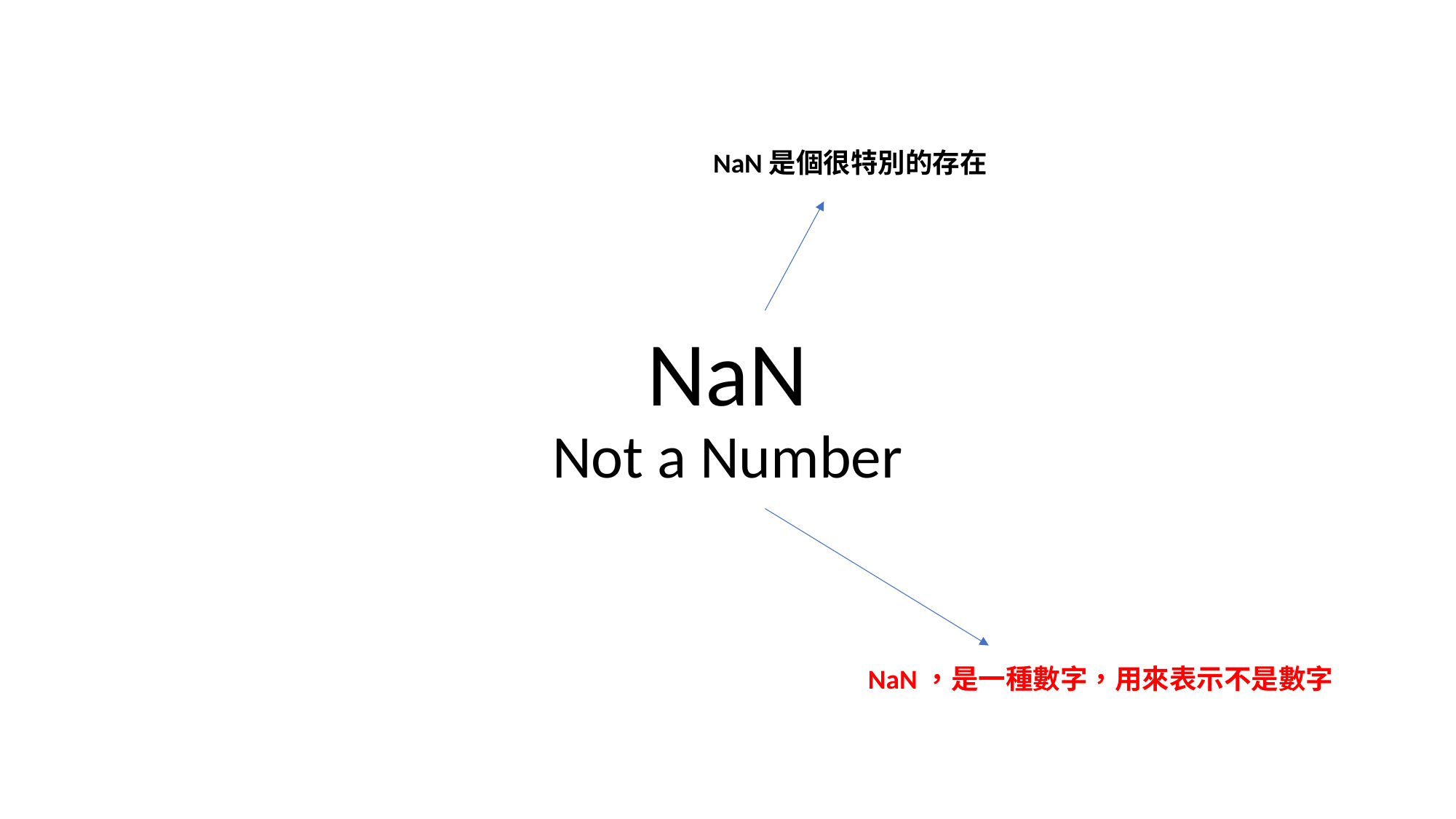

NaN是個很特別的存在
# NaN Not a Number
NaN，是一種數字，用來表示不是數字